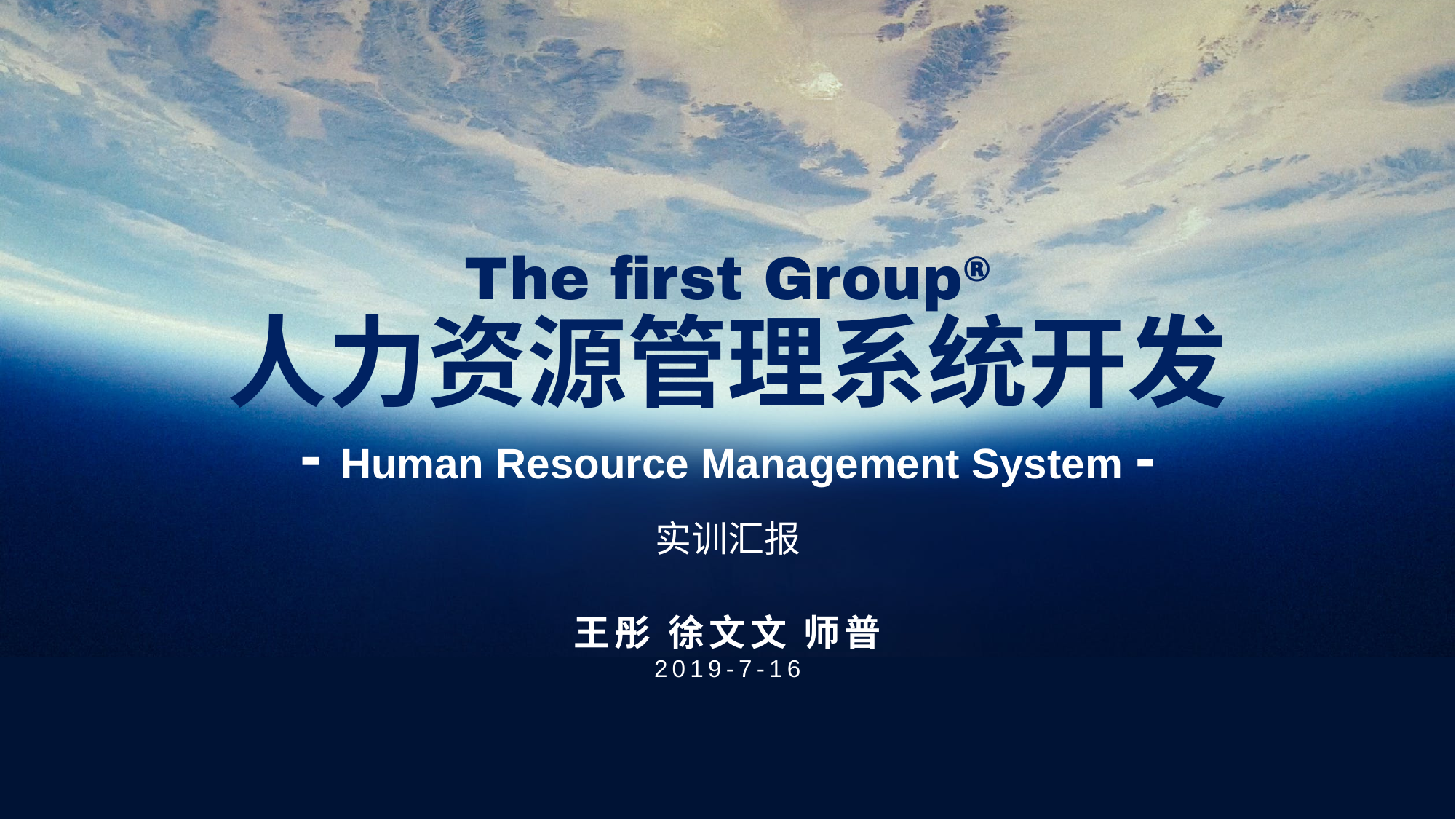

# The first Group® 人力资源管理系统开发 - Human Resource Management System -
实训汇报
王彤 徐文文 师普
2019-7-16